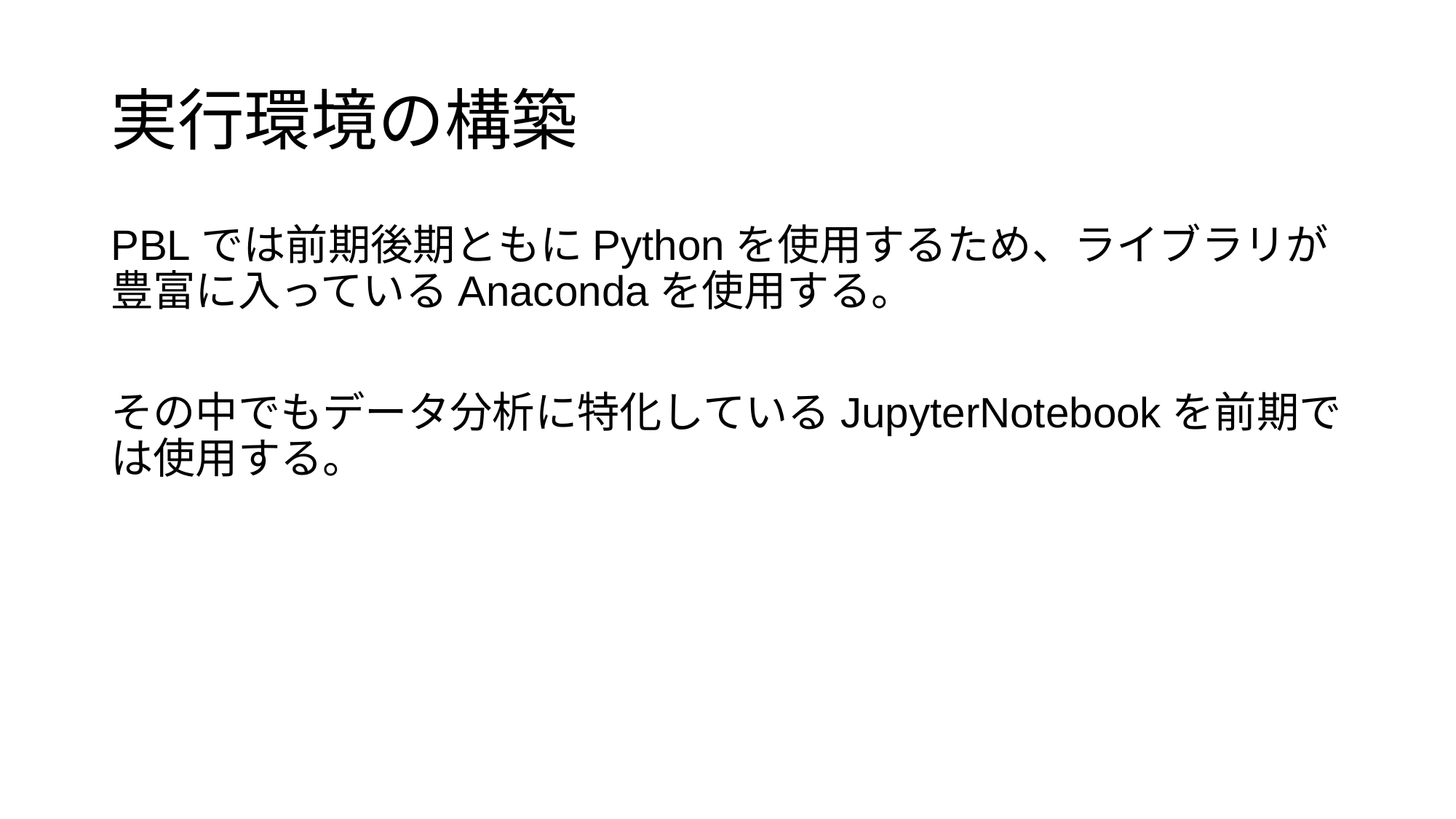

# 実行環境の構築
PBLでは前期後期ともにPythonを使用するため、ライブラリが豊富に入っているAnacondaを使用する。

その中でもデータ分析に特化しているJupyterNotebookを前期では使用する。